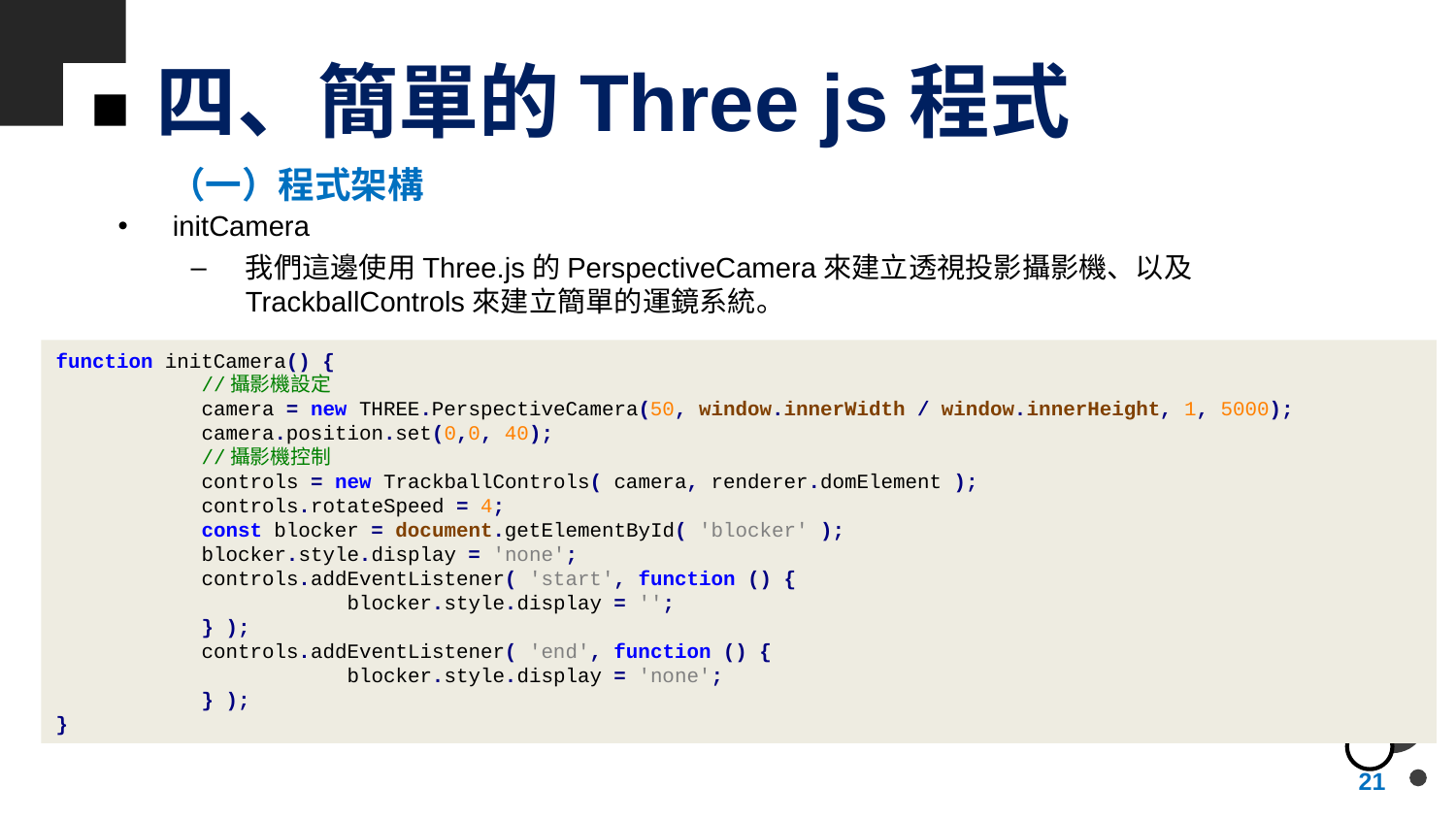

# 四、簡單的Three js程式
（一）程式架構
initCamera
我們這邊使用Three.js的PerspectiveCamera來建立透視投影攝影機、以及TrackballControls來建立簡單的運鏡系統。
function initCamera() {
	//攝影機設定
	camera = new THREE.PerspectiveCamera(50, window.innerWidth / window.innerHeight, 1, 5000);
	camera.position.set(0,0, 40);
	//攝影機控制
	controls = new TrackballControls( camera, renderer.domElement );
	controls.rotateSpeed = 4;
	const blocker = document.getElementById( 'blocker' );
	blocker.style.display = 'none';
	controls.addEventListener( 'start', function () {
		blocker.style.display = '';
	} );
	controls.addEventListener( 'end', function () {
		blocker.style.display = 'none';
	} );
}

21